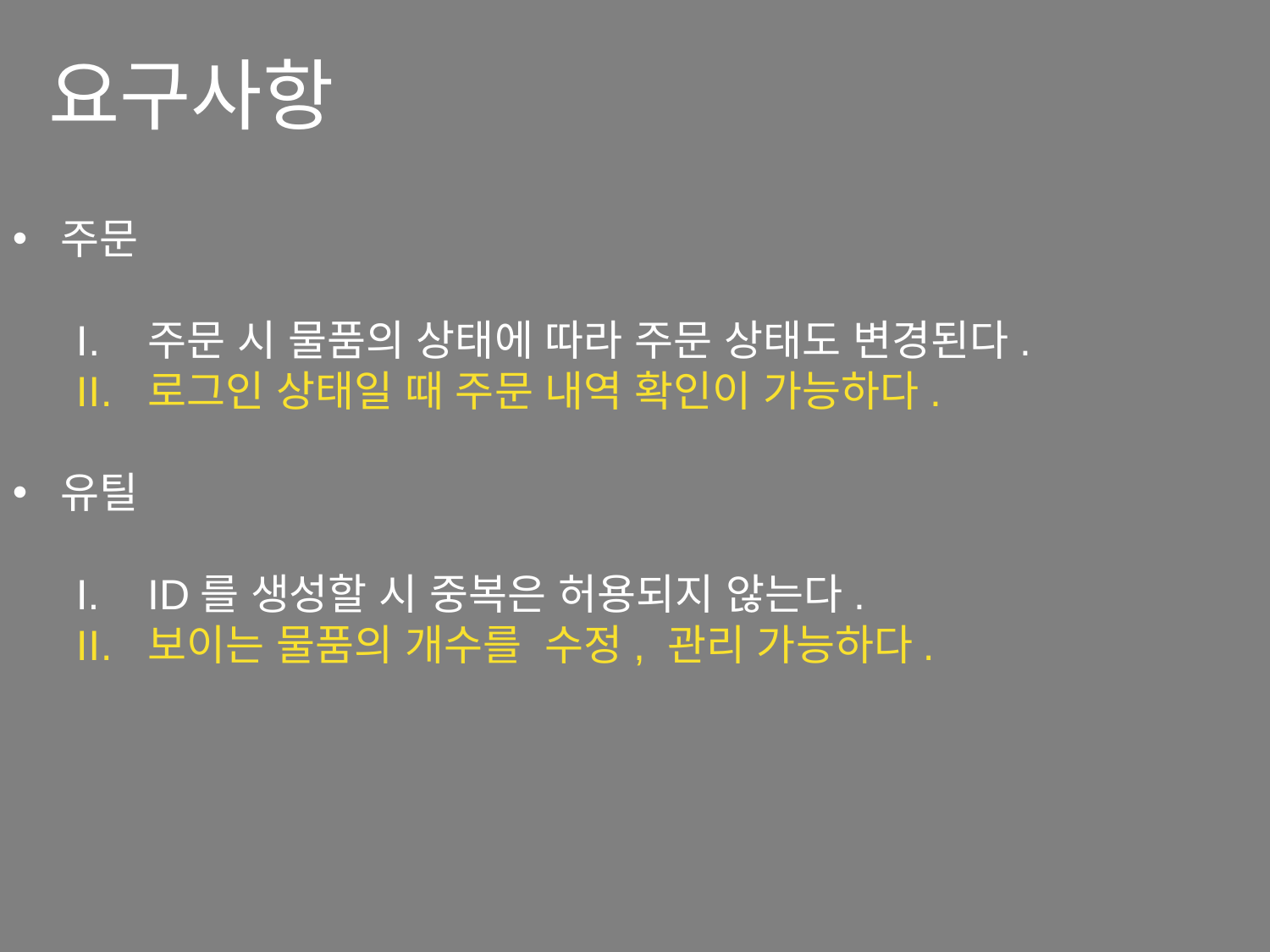

요구사항
주문

주문 시 물품의 상태에 따라 주문 상태도 변경된다.
로그인 상태일 때 주문 내역 확인이 가능하다.

유틸

ID를 생성할 시 중복은 허용되지 않는다.
보이는 물품의 개수를  수정, 관리 가능하다.
#